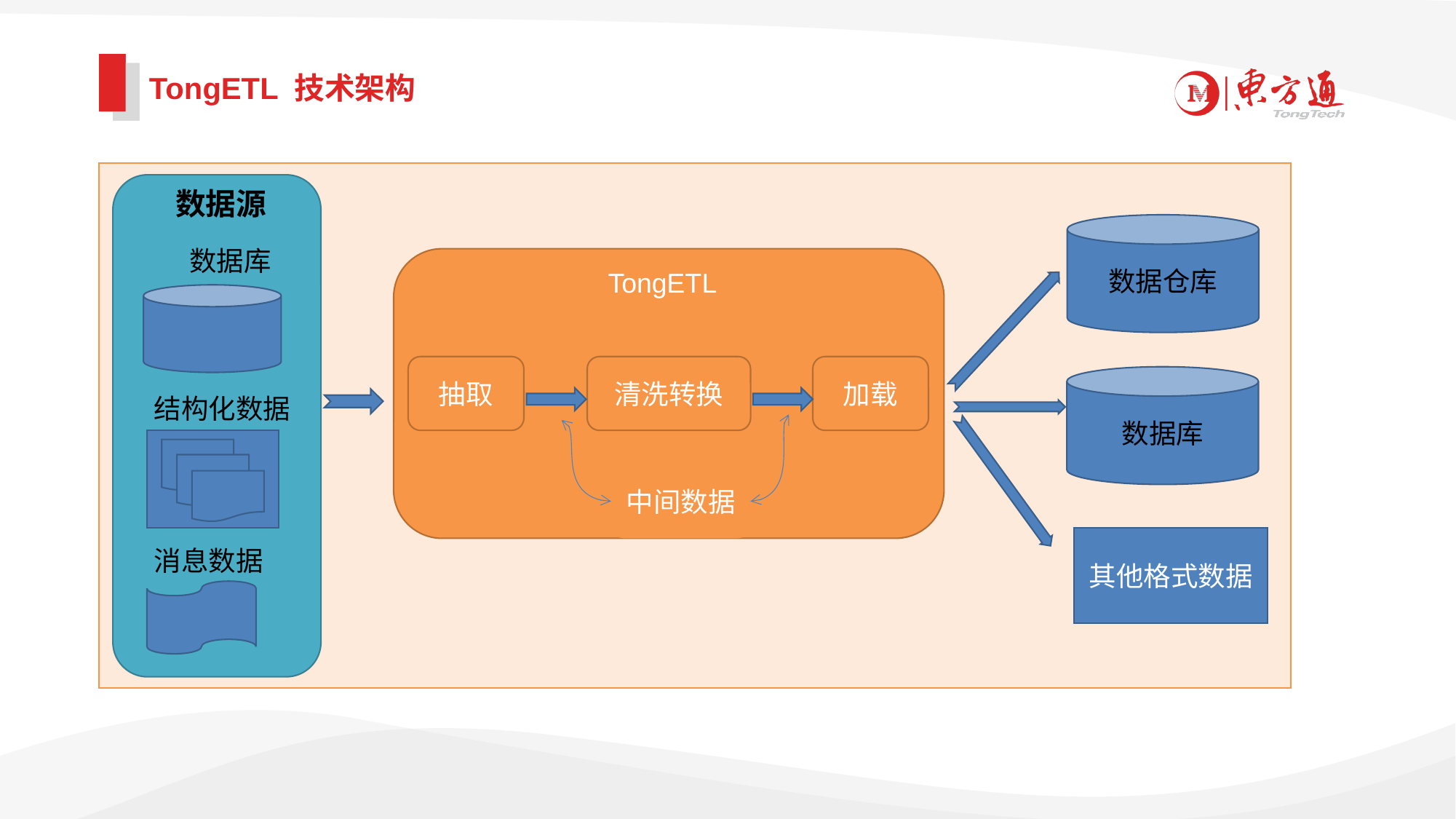

TongETL 技术架构

数据源
数据仓库
数据库

TongETL
抽取
清洗转换
加载

中间数据

数据库
结构化数据

其他格式数据
消息数据